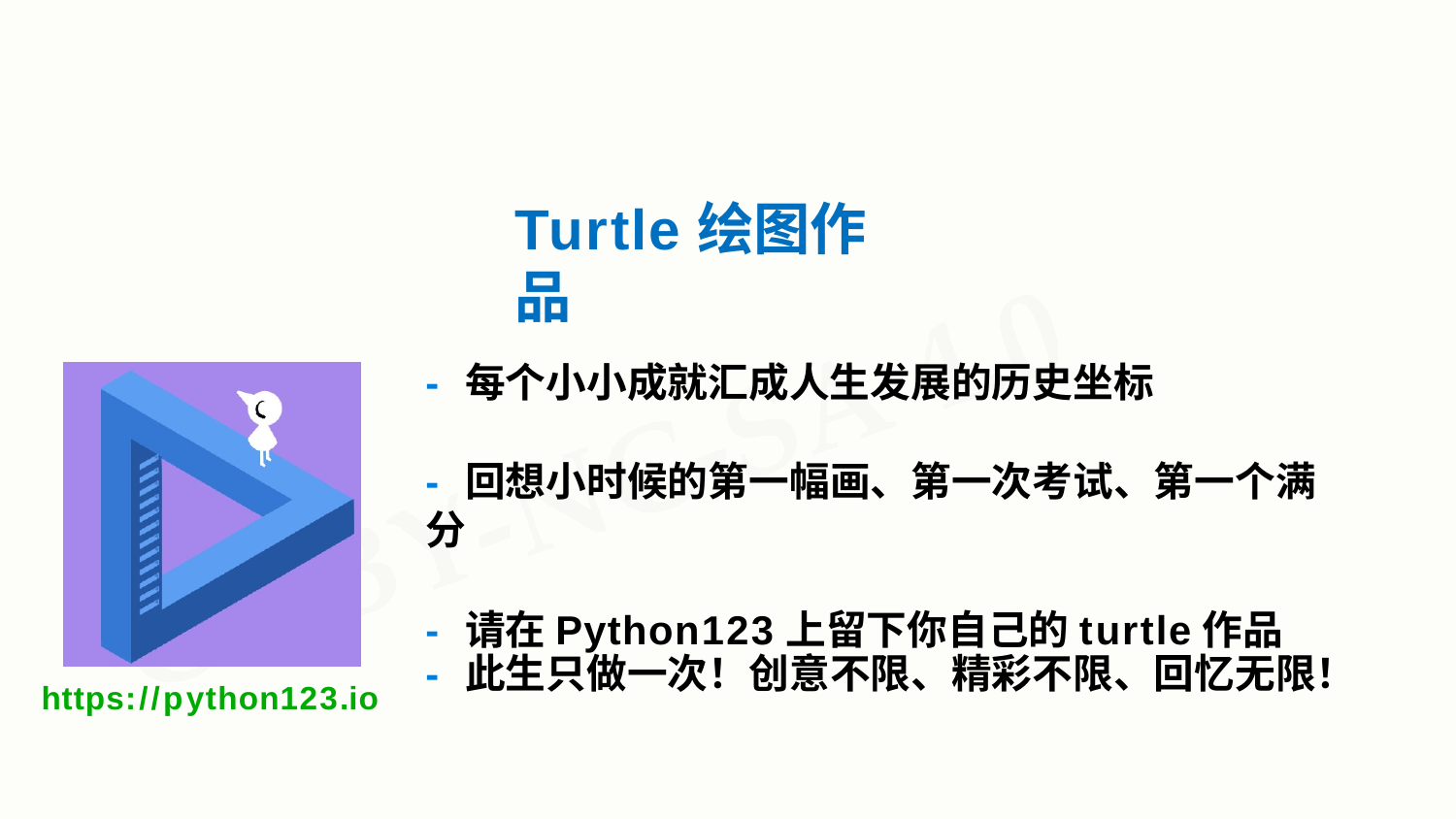

# Turtle绘图作品

- 每个小小成就汇成人生发展的历史坐标

- 回想小时候的第一幅画、第一次考试、第一个满分

- 请在Python123上留下你自己的turtle作品

- 此生只做一次！创意不限、精彩不限、回忆无限！
https://python123.io